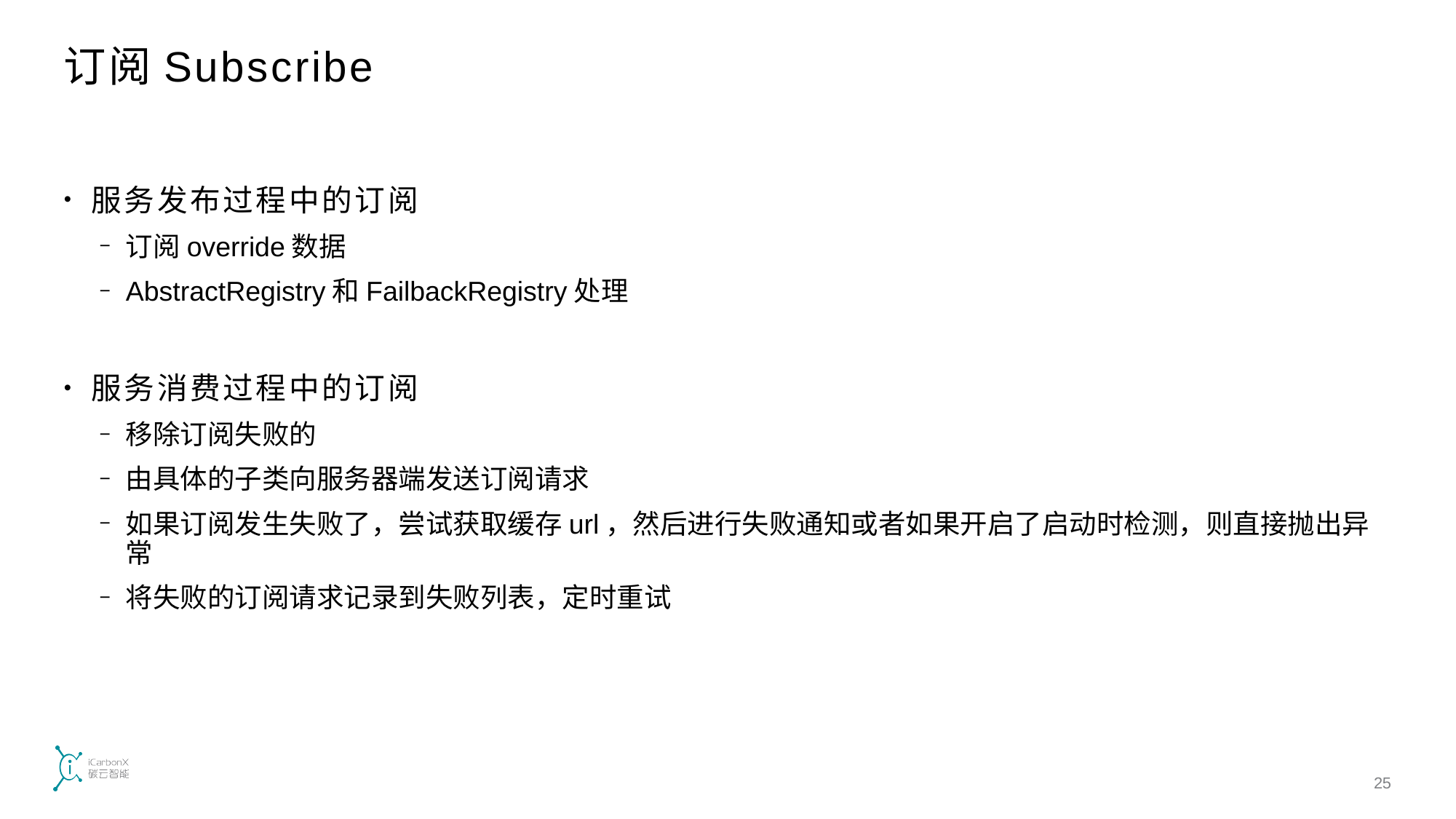

# 订阅Subscribe

服务发布过程中的订阅
订阅override数据
AbstractRegistry和FailbackRegistry处理

服务消费过程中的订阅
移除订阅失败的
由具体的子类向服务器端发送订阅请求
如果订阅发生失败了，尝试获取缓存url，然后进行失败通知或者如果开启了启动时检测，则直接抛出异常
将失败的订阅请求记录到失败列表，定时重试

25